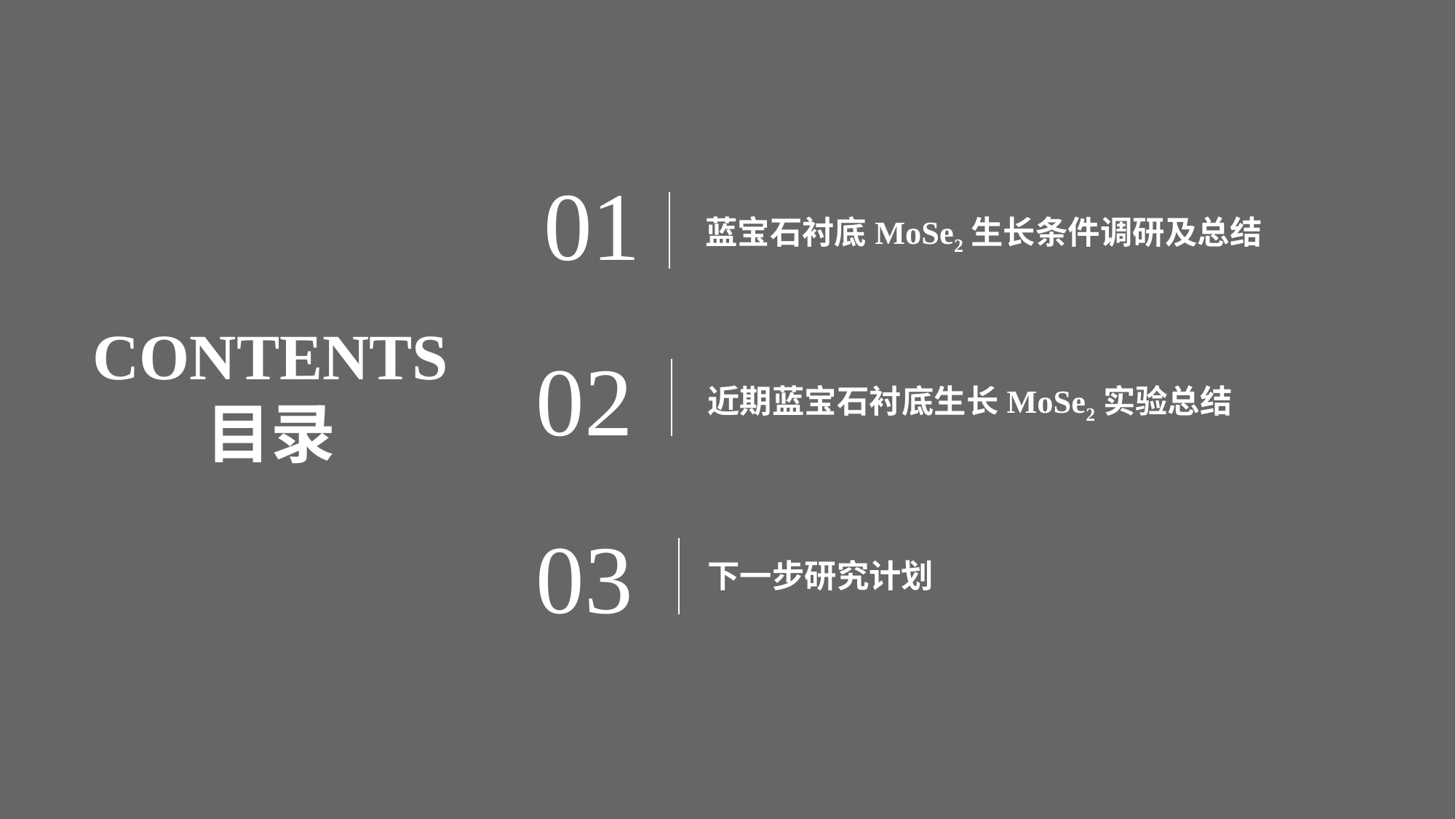

01
蓝宝石衬底MoSe2生长条件调研及总结
CONTENTS
目录
02
近期蓝宝石衬底生长MoSe2实验总结
03
下一步研究计划